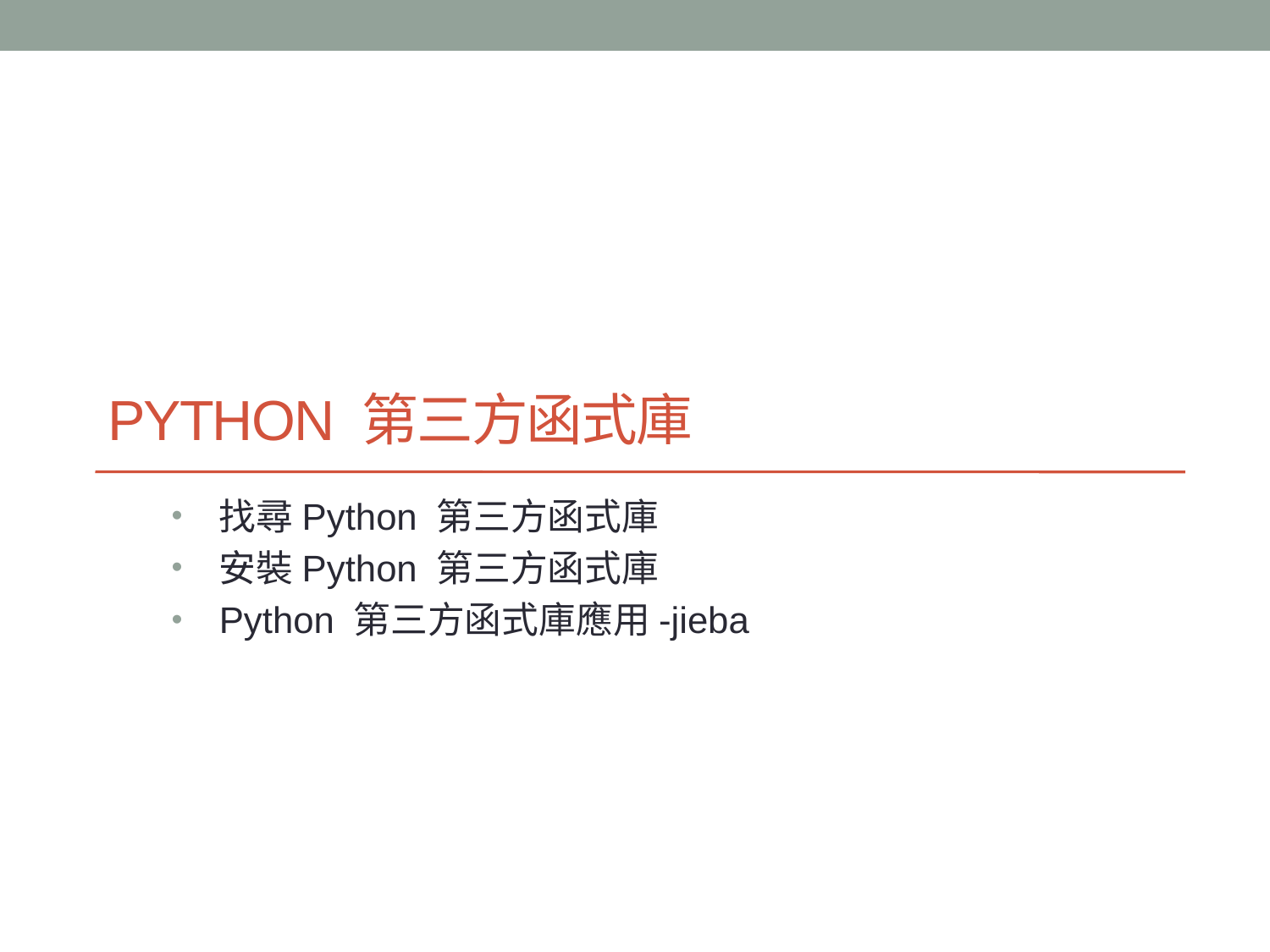

# Python 第三方函式庫
找尋Python 第三方函式庫
安裝Python 第三方函式庫
Python 第三方函式庫應用-jieba